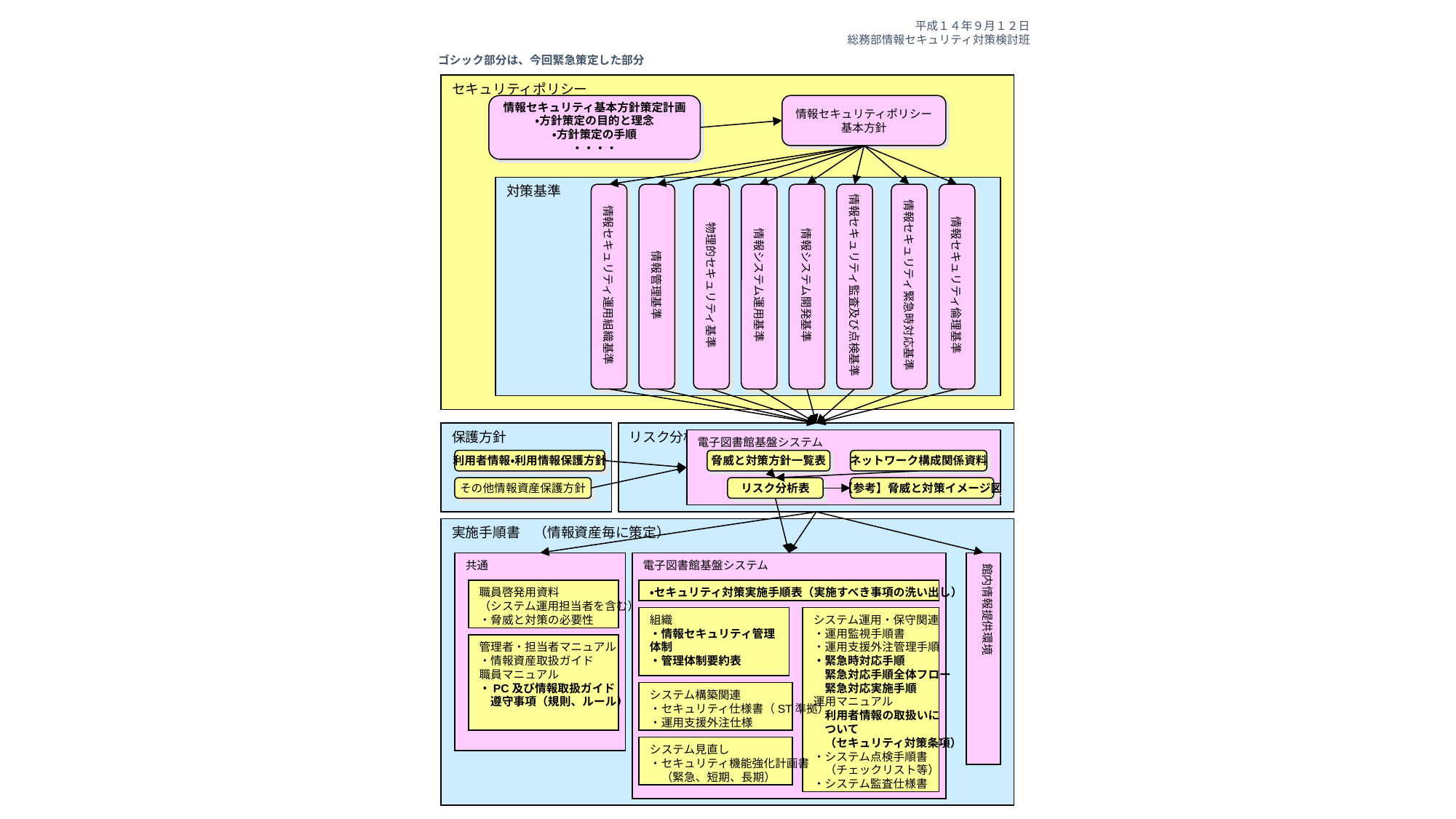

# 情報セキュリティ対策関連ドキュメント体系
平成１４年９月１２日
総務部情報セキュリティ対策検討班
ゴシック部分は、今回緊急策定した部分
セキュリティポリシー
情報セキュリティ基本方針策定計画
・方針策定の目的と理念
・方針策定の手順
・・・・
情報セキュリティポリシー
基本方針
対策基準
情報セキュリティ運用組織基準
情報管理基準
物理的セキュリティ基準
情報システム運用基準
情報システム開発基準
情報セキュリティ監査及び点検基準
情報セキュリティ緊急時対応基準
情報セキュリティ倫理基準
保護方針
リスク分析
電子図書館基盤システム
利用者情報・利用情報保護方針
脅威と対策方針一覧表
ネットワーク構成関係資料
その他情報資産保護方針
リスク分析表
【参考】脅威と対策イメージ図
実施手順書　（情報資産毎に策定）
共通
電子図書館基盤システム
館内情報提供環境
職員啓発用資料
（システム運用担当者を含む）
・脅威と対策の必要性
・セキュリティ対策実施手順表（実施すべき事項の洗い出し）
組織
・情報セキュリティ管理体制
・管理体制要約表
システム運用・保守関連
・運用監視手順書
・運用支援外注管理手順
・緊急時対応手順
　緊急対応手順全体フロー
　緊急対応実施手順
運用マニュアル
　利用者情報の取扱いに
　ついて
　（セキュリティ対策条項）
・システム点検手順書
　（チェックリスト等）
・システム監査仕様書
管理者・担当者マニュアル
・情報資産取扱ガイド
職員マニュアル
・PC及び情報取扱ガイド
　遵守事項（規則、ルール）
システム構築関連
・セキュリティ仕様書（ST準拠）
・運用支援外注仕様
システム見直し
・セキュリティ機能強化計画書
　（緊急、短期、長期）